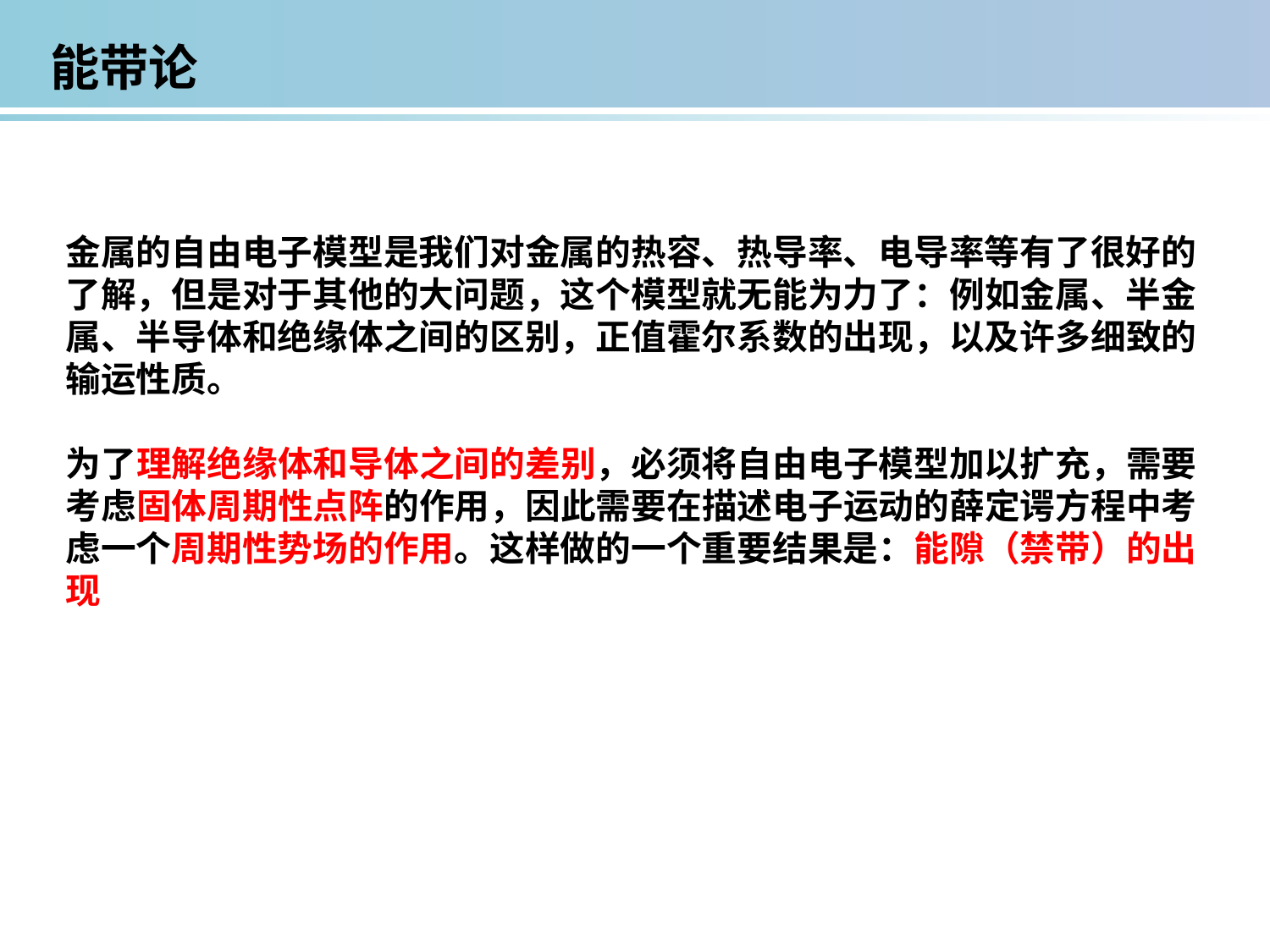

能带论
金属的自由电子模型是我们对金属的热容、热导率、电导率等有了很好的了解，但是对于其他的大问题，这个模型就无能为力了：例如金属、半金属、半导体和绝缘体之间的区别，正值霍尔系数的出现，以及许多细致的输运性质。

为了理解绝缘体和导体之间的差别，必须将自由电子模型加以扩充，需要考虑固体周期性点阵的作用，因此需要在描述电子运动的薛定谔方程中考虑一个周期性势场的作用。这样做的一个重要结果是：能隙（禁带）的出现